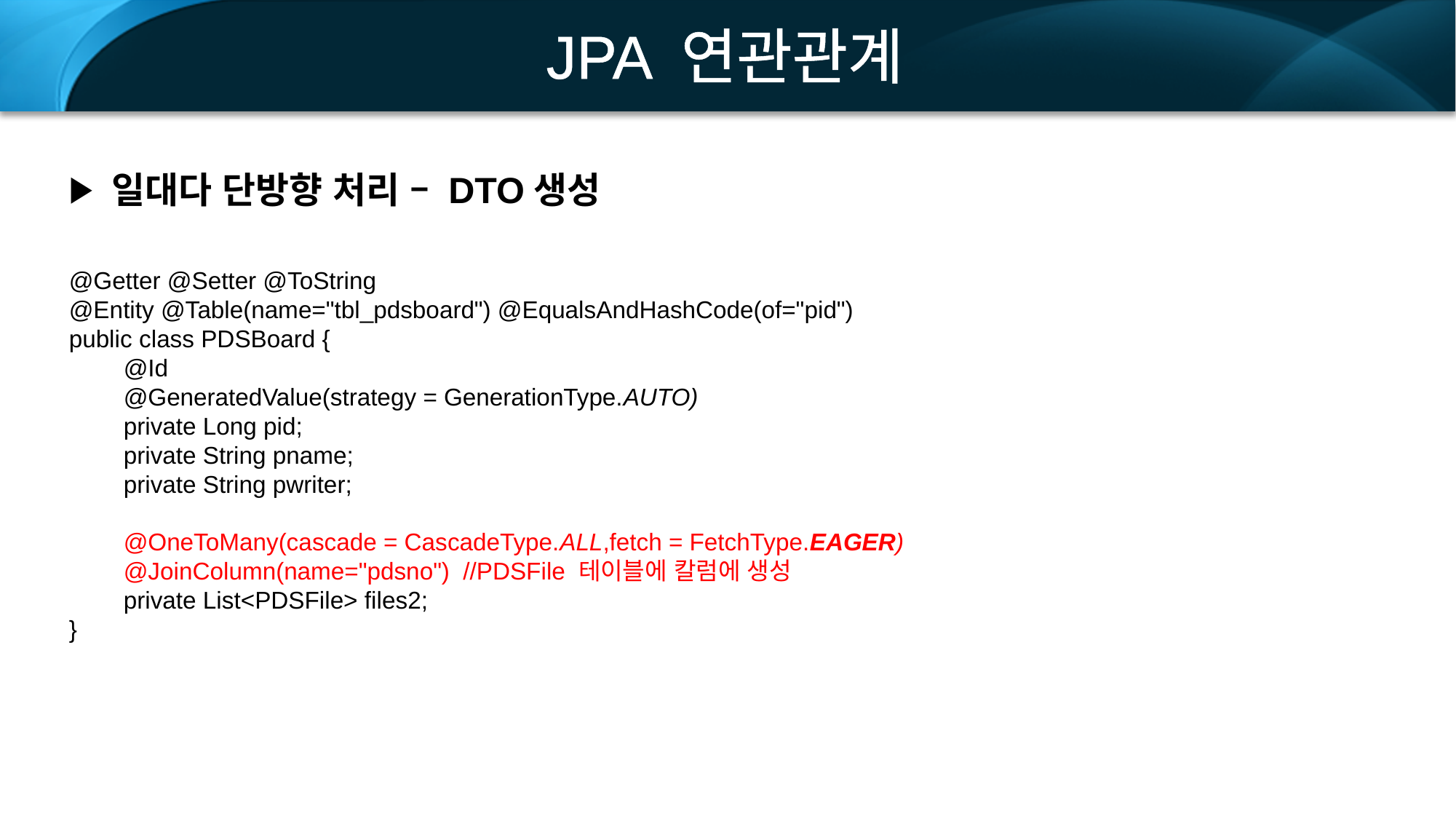

JPA 연관관계
일대다 단방향 처리 – DTO생성

@Getter @Setter @ToString
@Entity @Table(name="tbl_pdsboard") @EqualsAndHashCode(of="pid")
public class PDSBoard {
@Id
@GeneratedValue(strategy = GenerationType.AUTO)
private Long pid;
private String pname;
private String pwriter;

@OneToMany(cascade = CascadeType.ALL,fetch = FetchType.EAGER)
@JoinColumn(name="pdsno")  //PDSFile 테이블에 칼럼에 생성
private List<PDSFile> files2;
}